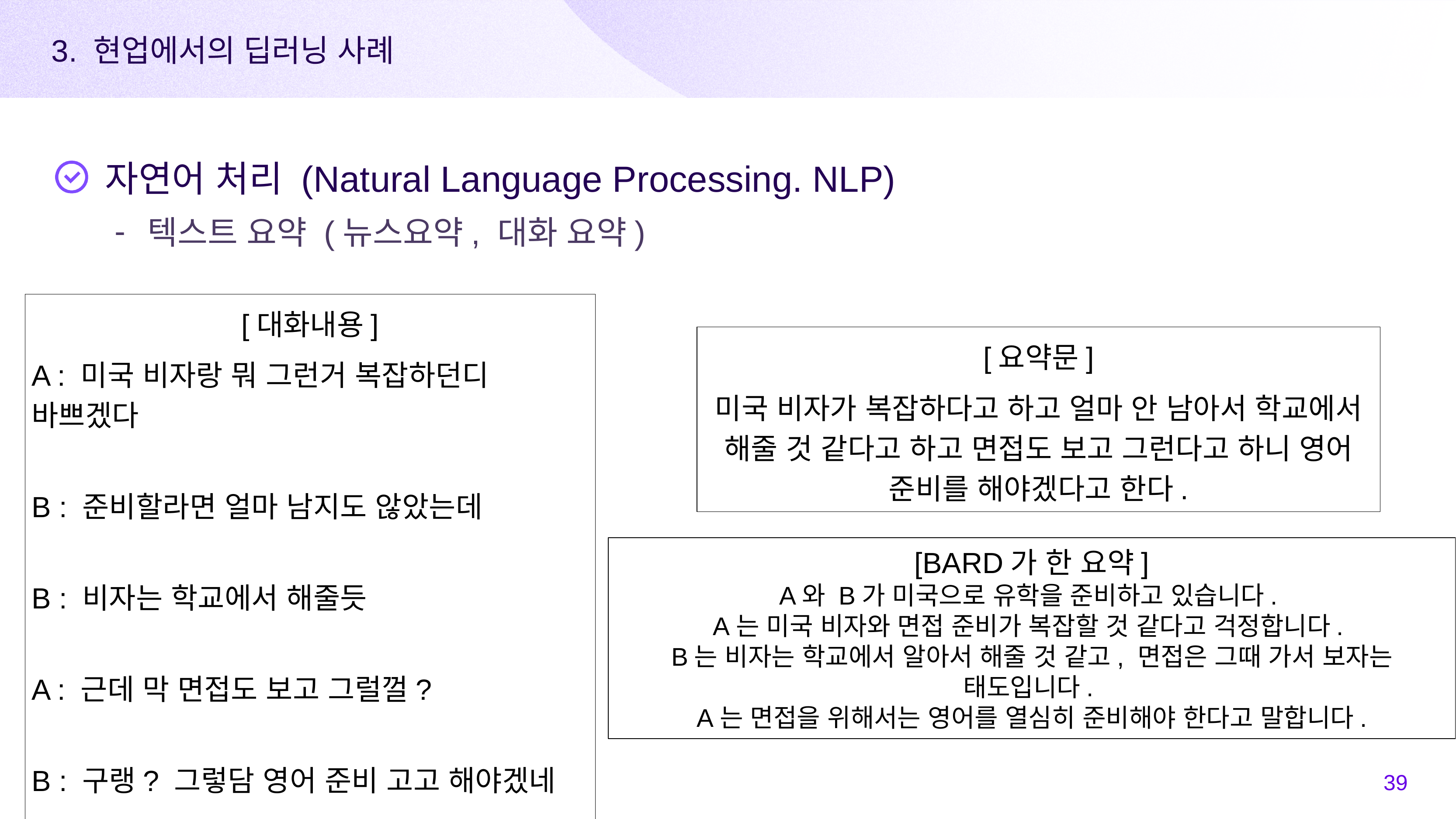

3. 현업에서의 딥러닝 사례
자연어 처리 (Natural Language Processing. NLP)

텍스트 요약 (뉴스요약, 대화 요약)
[대화내용]
A : 미국 비자랑 뭐 그런거 복잡하던디 바쁘겠다
B : 준비할라면 얼마 남지도 않았는데
B : 비자는 학교에서 해줄듯
A : 근데 막 면접도 보고 그럴껄?
B : 구랭? 그렇담 영어 준비 고고 해야겠네
[요약문]
미국 비자가 복잡하다고 하고 얼마 안 남아서 학교에서 해줄 것 같다고 하고 면접도 보고 그런다고 하니 영어 준비를 해야겠다고 한다.
[BARD가 한 요약]
A와 B가 미국으로 유학을 준비하고 있습니다.
A는 미국 비자와 면접 준비가 복잡할 것 같다고 걱정합니다.
B는 비자는 학교에서 알아서 해줄 것 같고, 면접은 그때 가서 보자는 태도입니다.
A는 면접을 위해서는 영어를 열심히 준비해야 한다고 말합니다.
39